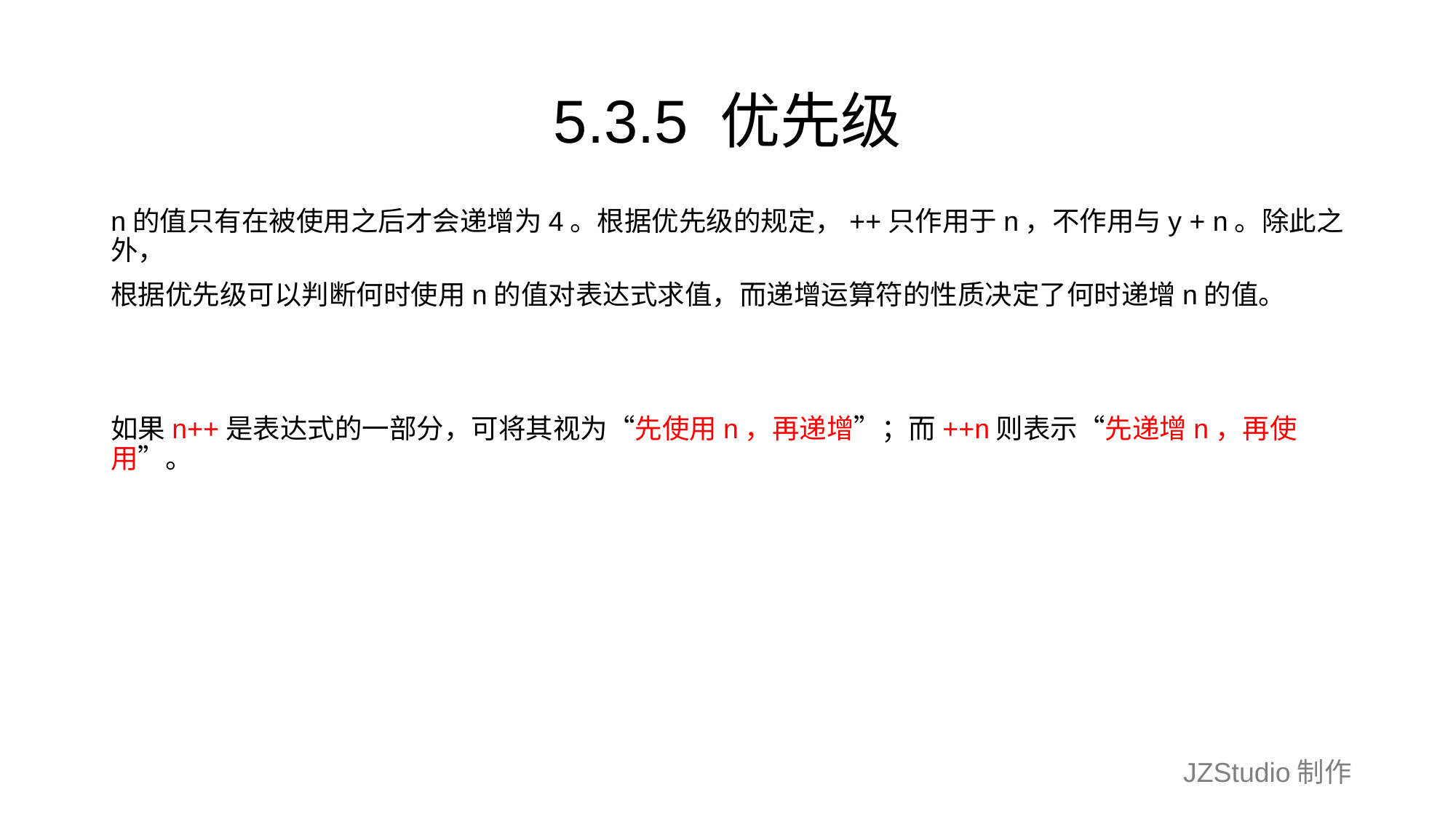

# 5.3.5 优先级
n的值只有在被使用之后才会递增为4。根据优先级的规定，++只作用于n，不作用与y + n。除此之外，
根据优先级可以判断何时使用n的值对表达式求值，而递增运算符的性质决定了何时递增n的值。

如果n++是表达式的一部分，可将其视为“先使用n，再递增”；而++n则表示“先递增n，再使用”。